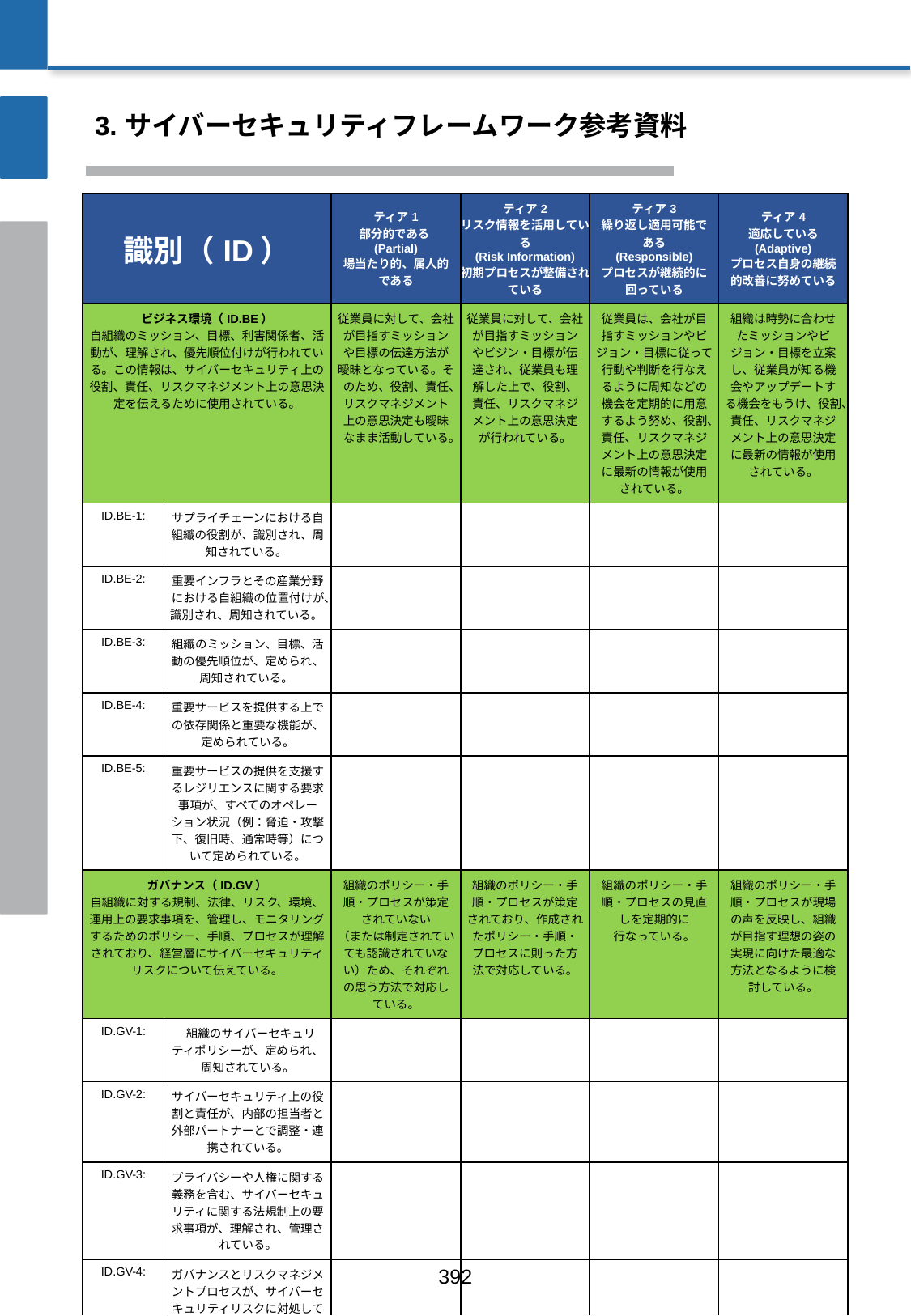

3. サイバーセキュリティフレームワーク参考資料
| 識別（ID） |  | ティア1 部分的である(Partial) 場当たり的、属人的である | ティア2 リスク情報を活用している (Risk Information) 初期プロセスが整備されている | ティア3 繰り返し適用可能である (Responsible) プロセスが継続的に回っている | ティア4 適応している (Adaptive) プロセス自身の継続的改善に努めている |
| --- | --- | --- | --- | --- | --- |
| ビジネス環境（ID.BE） 自組織のミッション、目標、利害関係者、活動が、理解され、優先順位付けが行われている。この情報は、サイバーセキュリティ上の役割、責任、リスクマネジメント上の意思決定を伝えるために使用されている。 |  | 従業員に対して、会社が目指すミッションや目標の伝達方法が曖昧となっている。そのため、役割、責任、リスクマネジメント上の意思決定も曖昧なまま活動している。 | 従業員に対して、会社が目指すミッションやビジン・目標が伝達され、従業員も理解した上で、役割、責任、リスクマネジメント上の意思決定が行われている。 | 従業員は、会社が目指すミッションやビジョン・目標に従って行動や判断を行なえるように周知などの機会を定期的に用意するよう努め、役割、責任、リスクマネジメント上の意思決定に最新の情報が使用されている。 | 組織は時勢に合わせたミッションやビジョン・目標を立案し、従業員が知る機会やアップデートする機会をもうけ、役割、責任、リスクマネジメント上の意思決定に最新の情報が使用されている。 |
| ID.BE-1: | サプライチェーンにおける自組織の役割が、識別され、周知されている。 |  |  |  |  |
| ID.BE-2: | 重要インフラとその産業分野における自組織の位置付けが、識別され、周知されている。 |  |  |  |  |
| ID.BE-3: | 組織のミッション、目標、活動の優先順位が、定められ、周知されている。 |  |  |  |  |
| ID.BE-4: | 重要サービスを提供する上での依存関係と重要な機能が、定められている。 |  |  |  |  |
| ID.BE-5: | 重要サービスの提供を支援するレジリエンスに関する要求事項が、すべてのオペレーション状況（例：脅迫・攻撃下、復旧時、通常時等）について定められている。 |  |  |  |  |
| ガバナンス（ID.GV） 自組織に対する規制、法律、リスク、環境、運用上の要求事項を、管理し、モニタリングするためのポリシー、手順、プロセスが理解されており、経営層にサイバーセキュリティリスクについて伝えている。 |  | 組織のポリシー・手順・プロセスが策定されていない （または制定されていても認識されていない）ため、それぞれの思う方法で対応している。 | 組織のポリシー・手順・プロセスが策定されており、作成されたポリシー・手順・プロセスに則った方法で対応している。 | 組織のポリシー・手順・プロセスの見直しを定期的に 行なっている。 | 組織のポリシー・手順・プロセスが現場の声を反映し、組織が目指す理想の姿の実現に向けた最適な方法となるように検討している。 |
| ID.GV-1: | 組織のサイバーセキュリティポリシーが、定められ、周知されている。 |  |  |  |  |
| ID.GV-2: | サイバーセキュリティ上の役割と責任が、内部の担当者と外部パートナーとで調整・連携されている。 |  |  |  |  |
| ID.GV-3: | プライバシーや人権に関する義務を含む、サイバーセキュリティに関する法規制上の要求事項が、理解され、管理されている。 |  |  |  |  |
| ID.GV-4: | ガバナンスとリスクマネジメントプロセスが、サイバーセキュリティリスクに対処している |  |  |  |  |
392